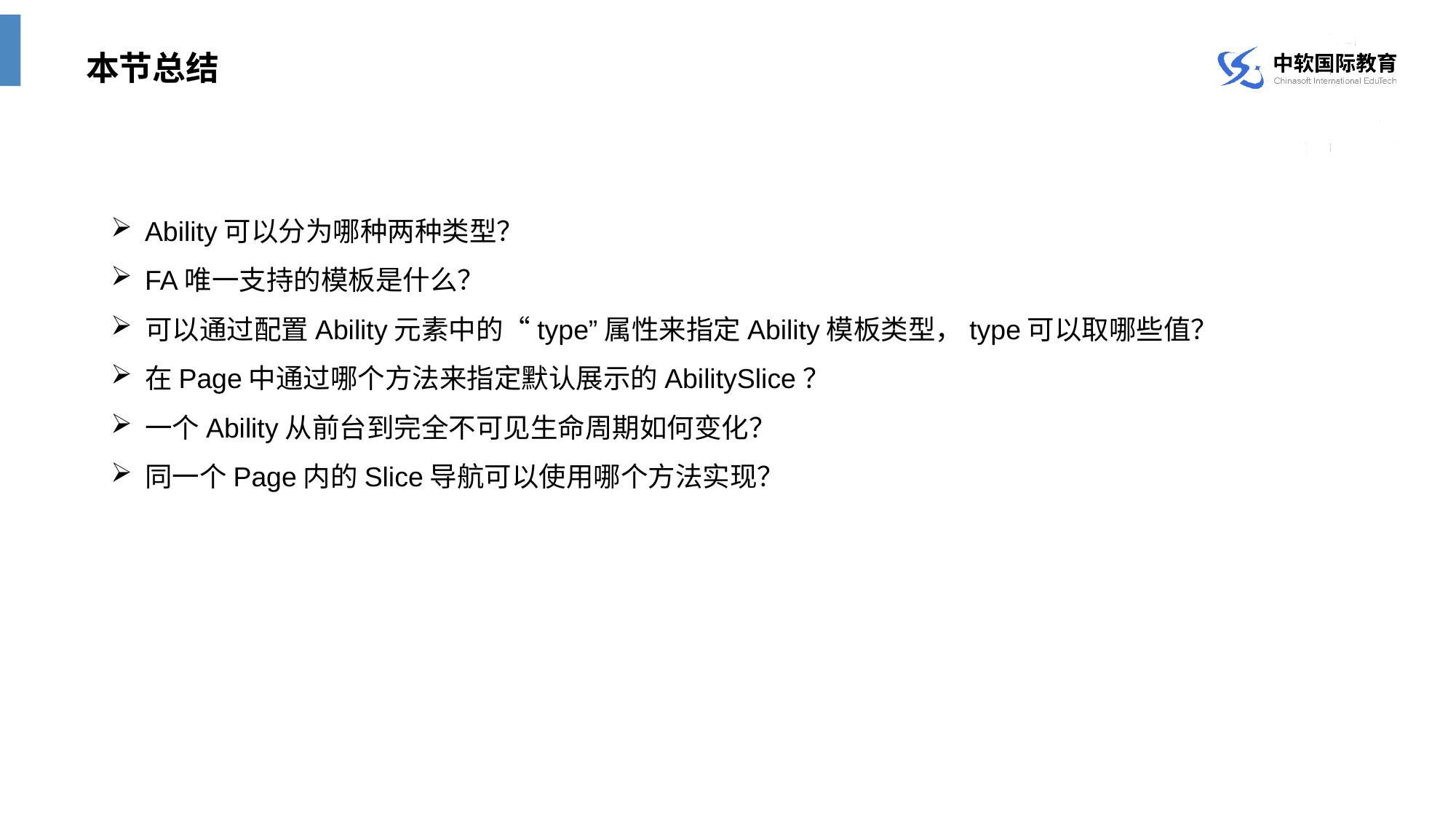

本节总结
Ability可以分为哪种两种类型？
FA唯一支持的模板是什么？
可以通过配置Ability元素中的“type”属性来指定Ability模板类型，type可以取哪些值？
在Page中通过哪个方法来指定默认展示的AbilitySlice？
一个Ability从前台到完全不可见生命周期如何变化？
同一个Page内的Slice导航可以使用哪个方法实现？